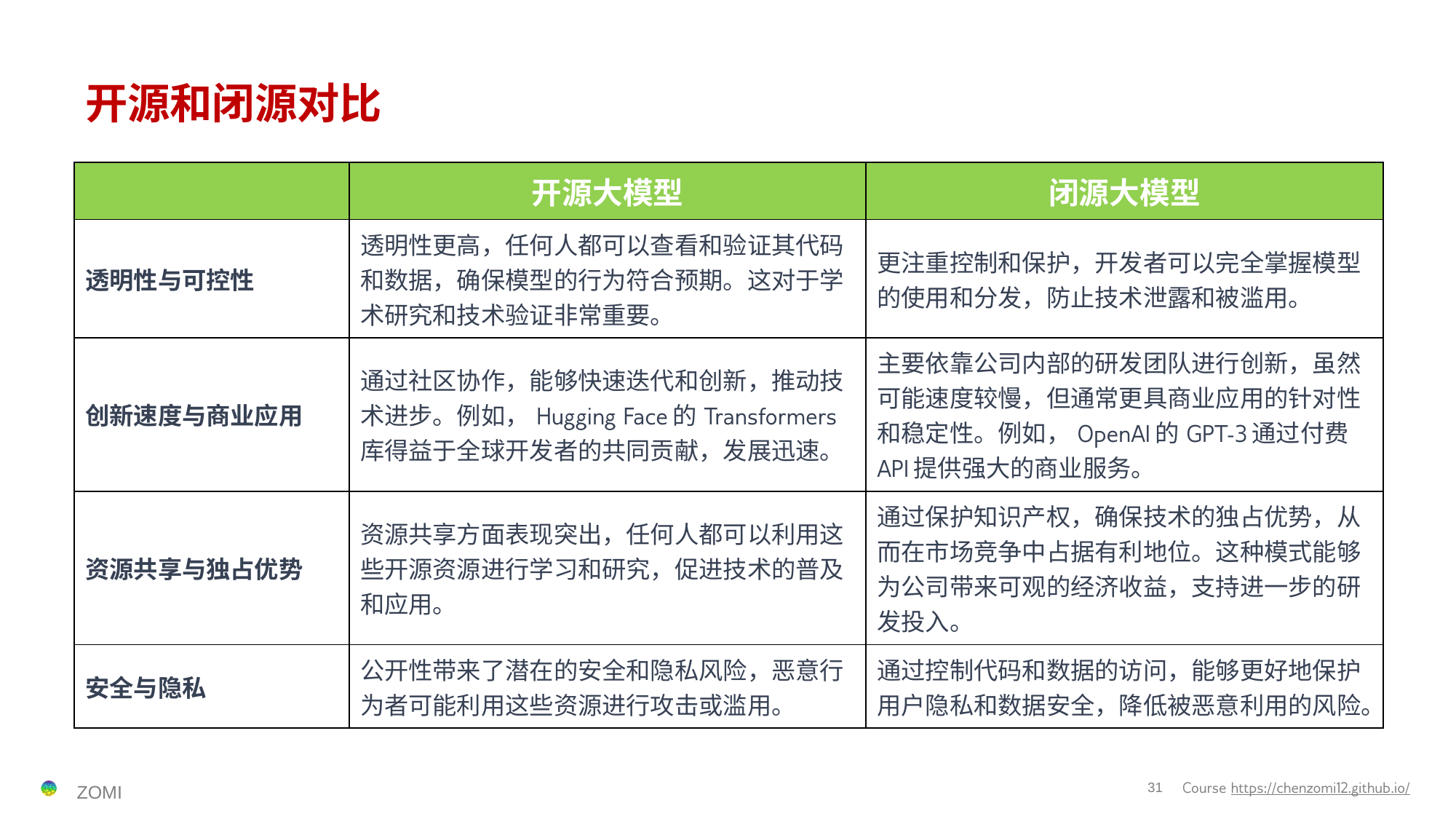

# 开源和闭源对比
|  | 开源大模型 | 闭源大模型 |
| --- | --- | --- |
| 透明性与可控性 | 透明性更高，任何人都可以查看和验证其代码和数据，确保模型的行为符合预期。这对于学术研究和技术验证非常重要。 | 更注重控制和保护，开发者可以完全掌握模型的使用和分发，防止技术泄露和被滥用。 |
| 创新速度与商业应用 | 通过社区协作，能够快速迭代和创新，推动技术进步。例如，Hugging Face的Transformers库得益于全球开发者的共同贡献，发展迅速。 | 主要依靠公司内部的研发团队进行创新，虽然可能速度较慢，但通常更具商业应用的针对性和稳定性。例如，OpenAI的GPT-3通过付费API提供强大的商业服务。 |
| 资源共享与独占优势 | 资源共享方面表现突出，任何人都可以利用这些开源资源进行学习和研究，促进技术的普及和应用。 | 通过保护知识产权，确保技术的独占优势，从而在市场竞争中占据有利地位。这种模式能够为公司带来可观的经济收益，支持进一步的研发投入。 |
| 安全与隐私 | 公开性带来了潜在的安全和隐私风险，恶意行为者可能利用这些资源进行攻击或滥用。 | 通过控制代码和数据的访问，能够更好地保护用户隐私和数据安全，降低被恶意利用的风险。 |